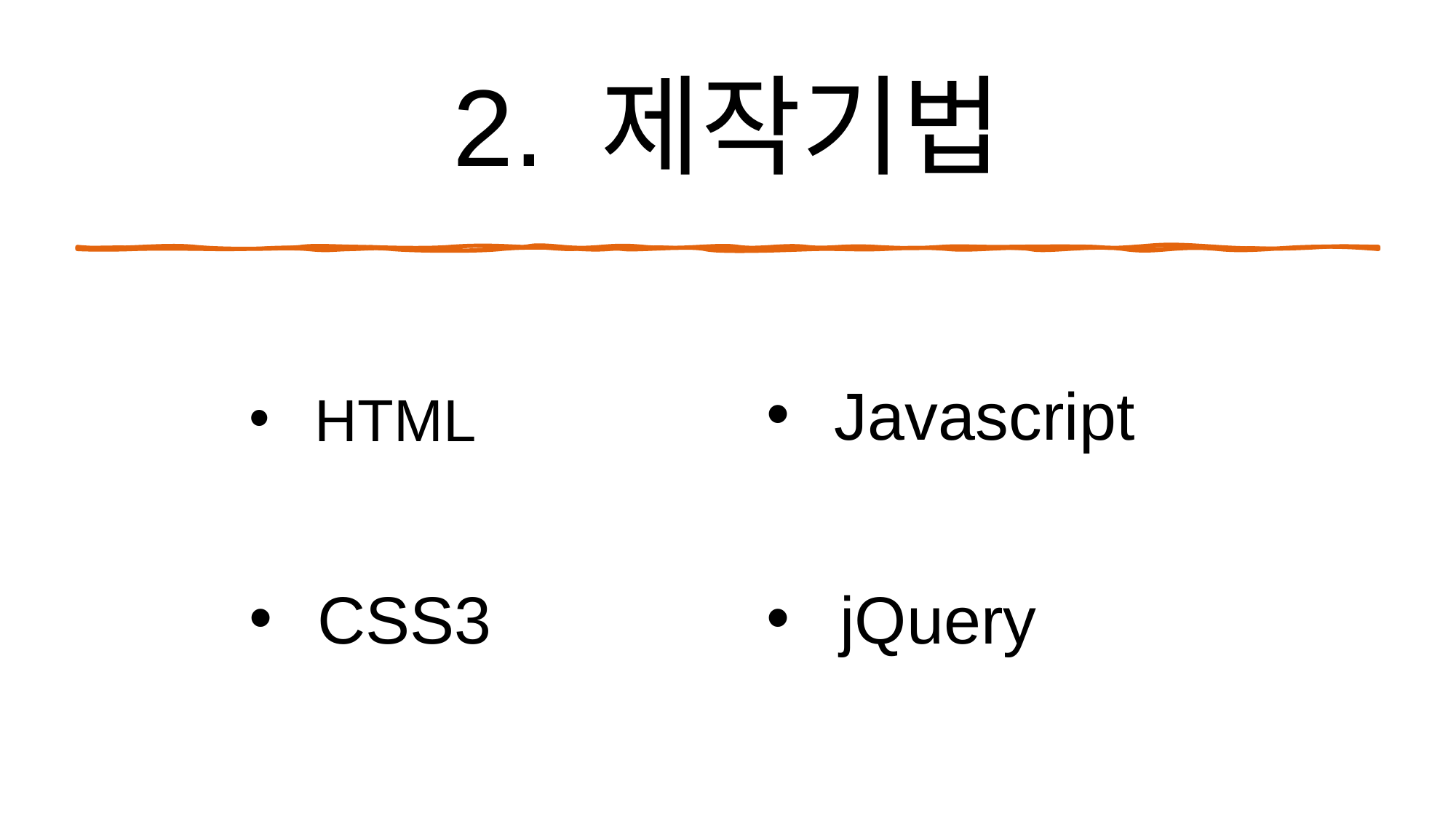

# 2. 제작기법
HTML
Javascript
CSS3
jQuery